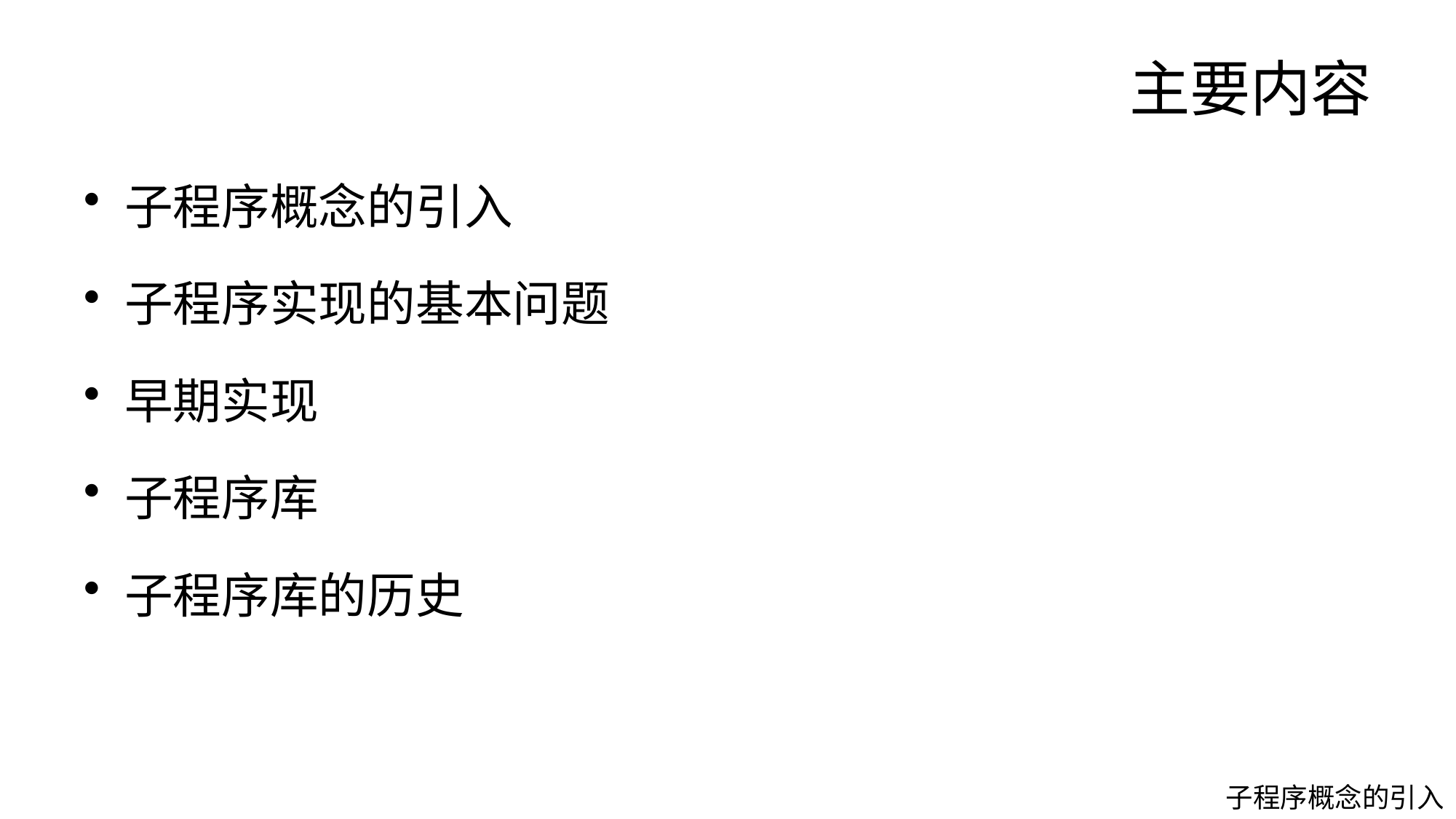

# 主要内容
子程序概念的引入
子程序实现的基本问题
早期实现
子程序库
子程序库的历史
子程序概念的引入